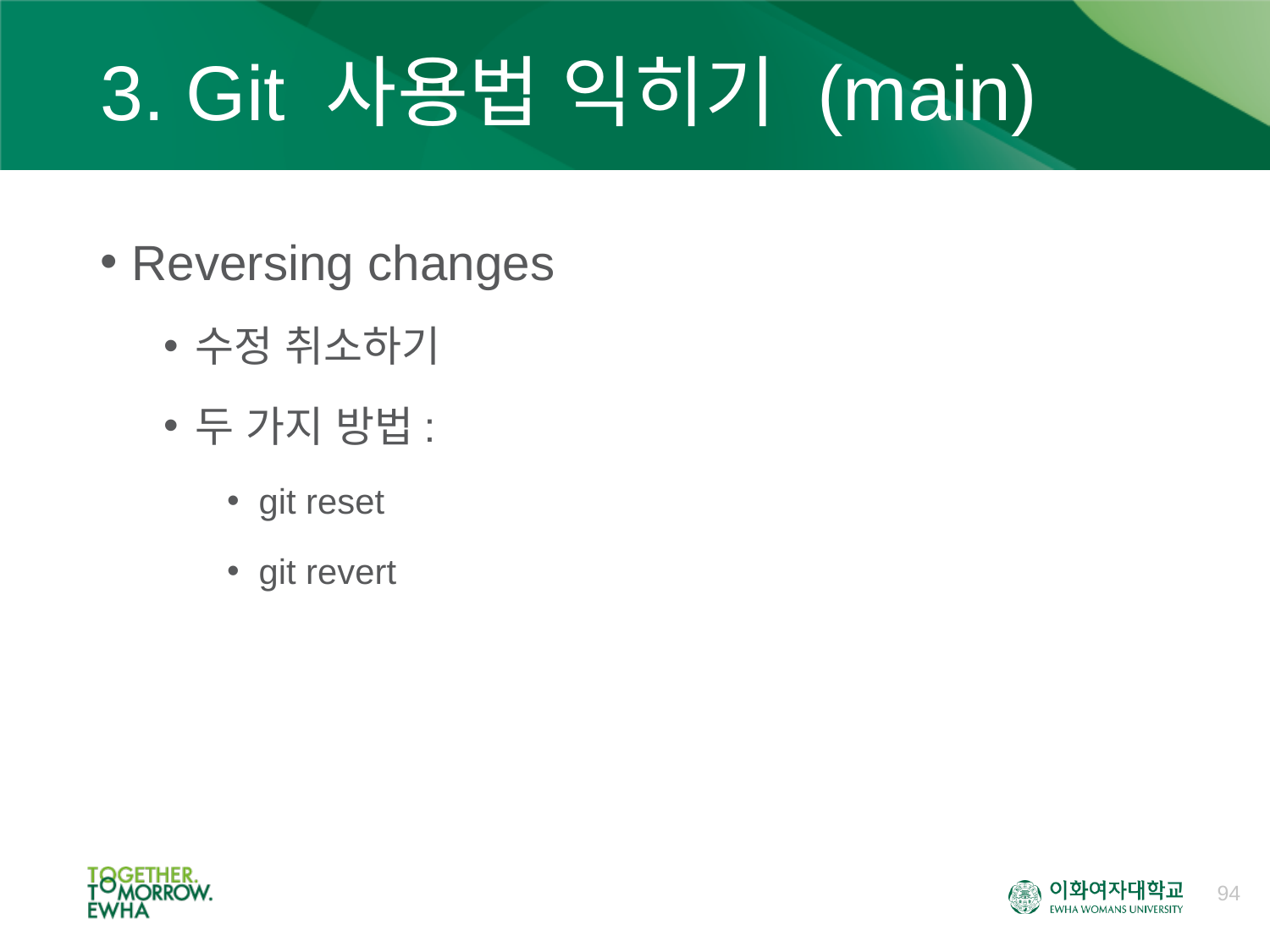

# 3. Git 사용법 익히기 (main)
Reversing changes
수정 취소하기
두 가지 방법:
git reset
git revert

94